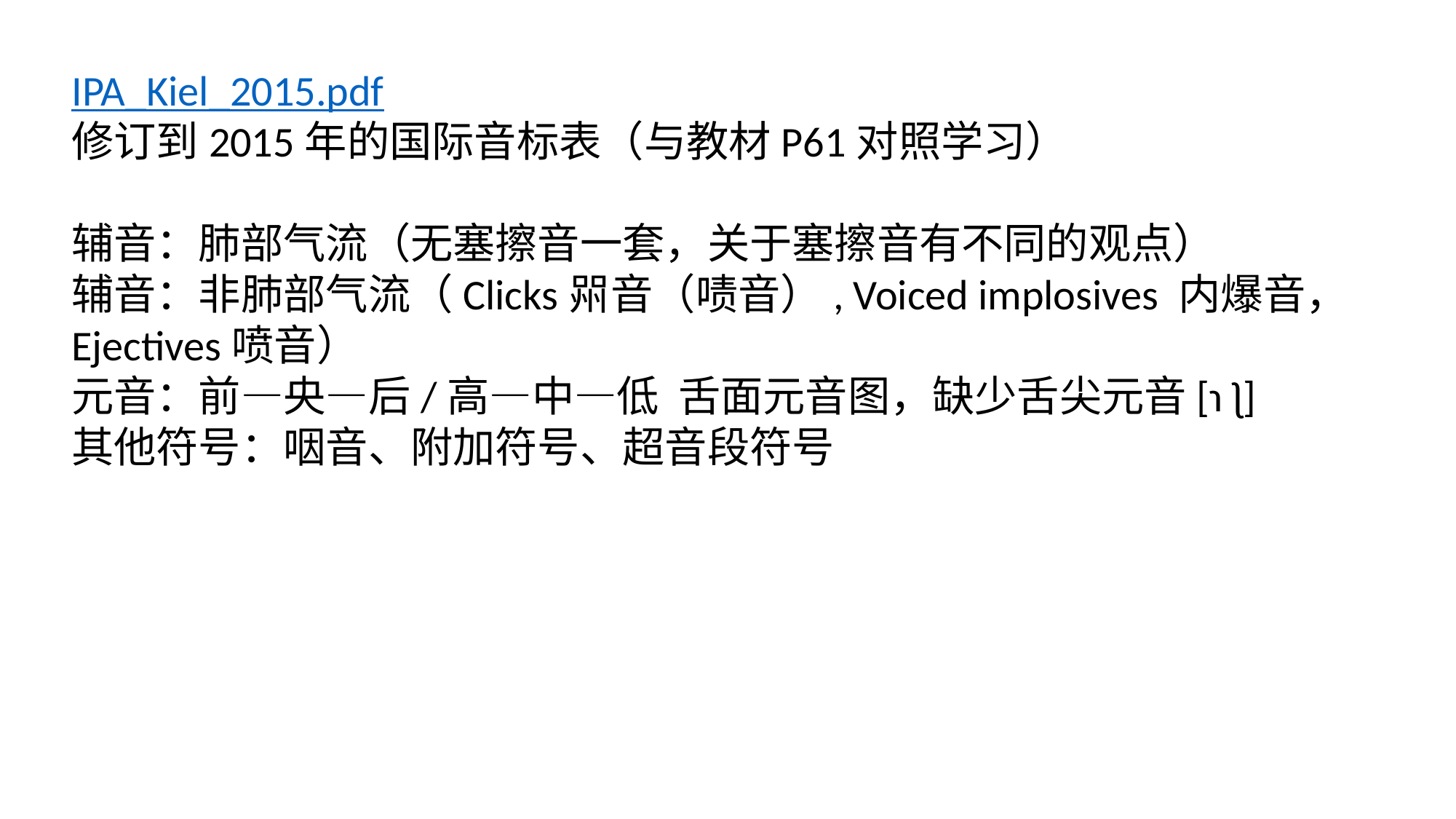

IPA_Kiel_2015.pdf
修订到2015年的国际音标表（与教材P61对照学习）

辅音：肺部气流（无塞擦音一套，关于塞擦音有不同的观点）
辅音：非肺部气流（Clicks喌音（啧音）, Voiced implosives 内爆音，Ejectives喷音）
元音：前—央—后/高—中—低  舌面元音图，缺少舌尖元音[ɿ ʅ]
其他符号：咽音、附加符号、超音段符号